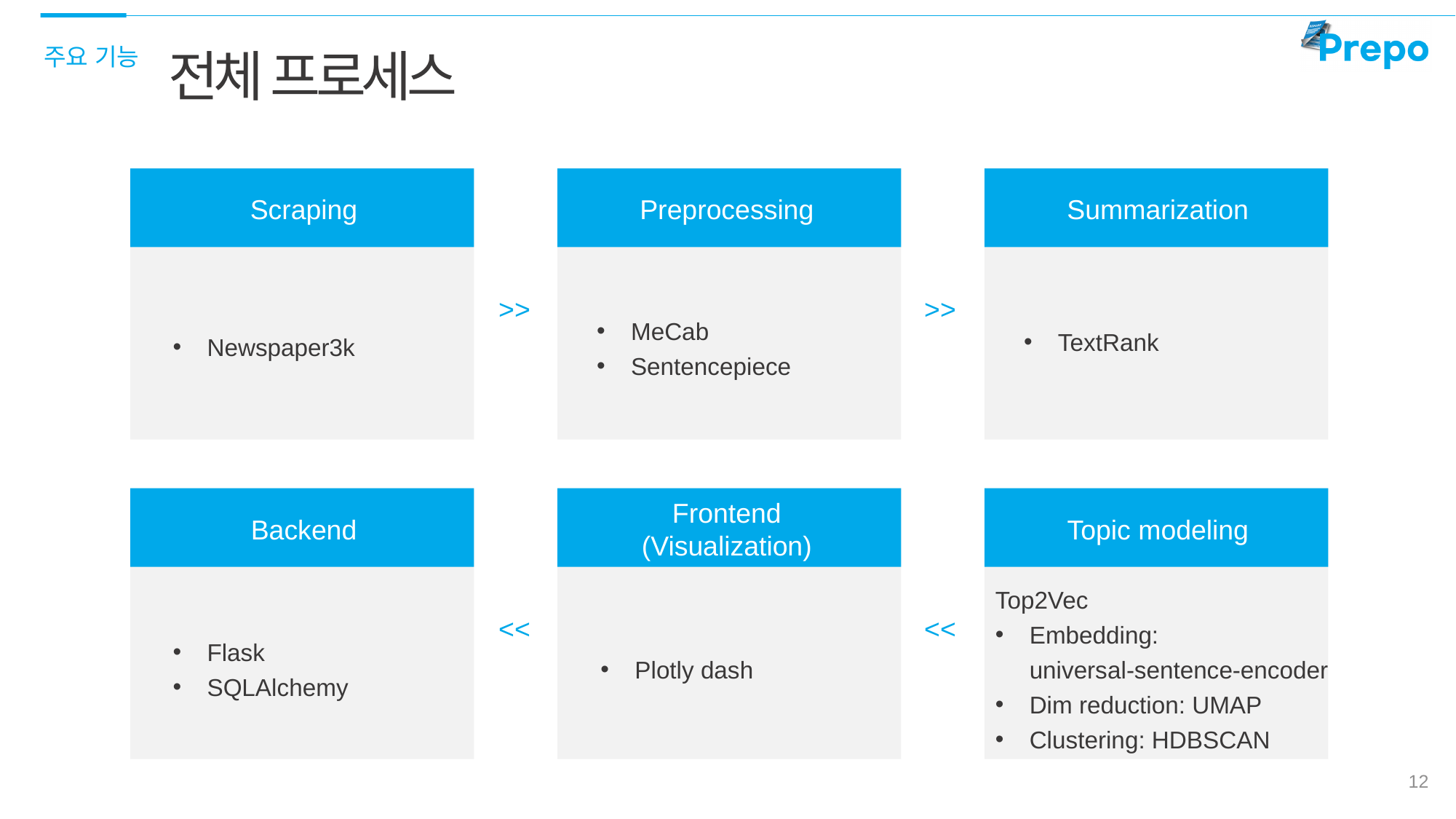

주요 기능
전체 프로세스
Summarization

Scraping
Newspaper3k

Preprocessing
MeCab
Sentencepiece

Summarization
TextRank
>>
>>
사용자 URL 입력

Backend
Flask
SQLAlchemy

Frontend
(Visualization)
Plotly dash

Topic modeling
Top2Vec
Embedding:
universal-sentence-encoder
Dim reduction: UMAP
Clustering: HDBSCAN
<<
<<
12